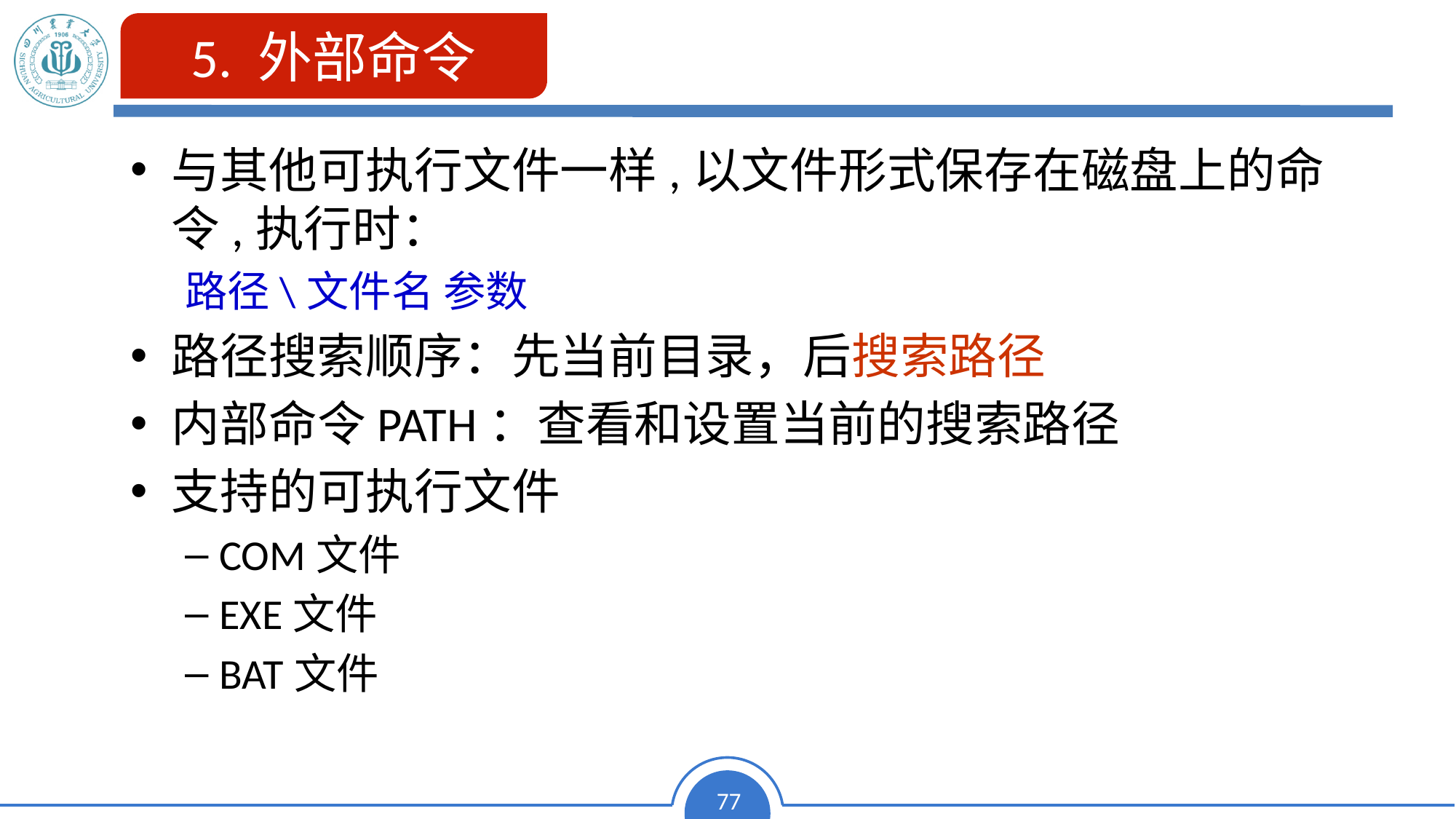

5. 外部命令
与其他可执行文件一样,以文件形式保存在磁盘上的命令,执行时：
路径\文件名 参数
路径搜索顺序：先当前目录，后搜索路径
内部命令PATH：查看和设置当前的搜索路径
支持的可执行文件
COM文件
EXE文件
BAT文件